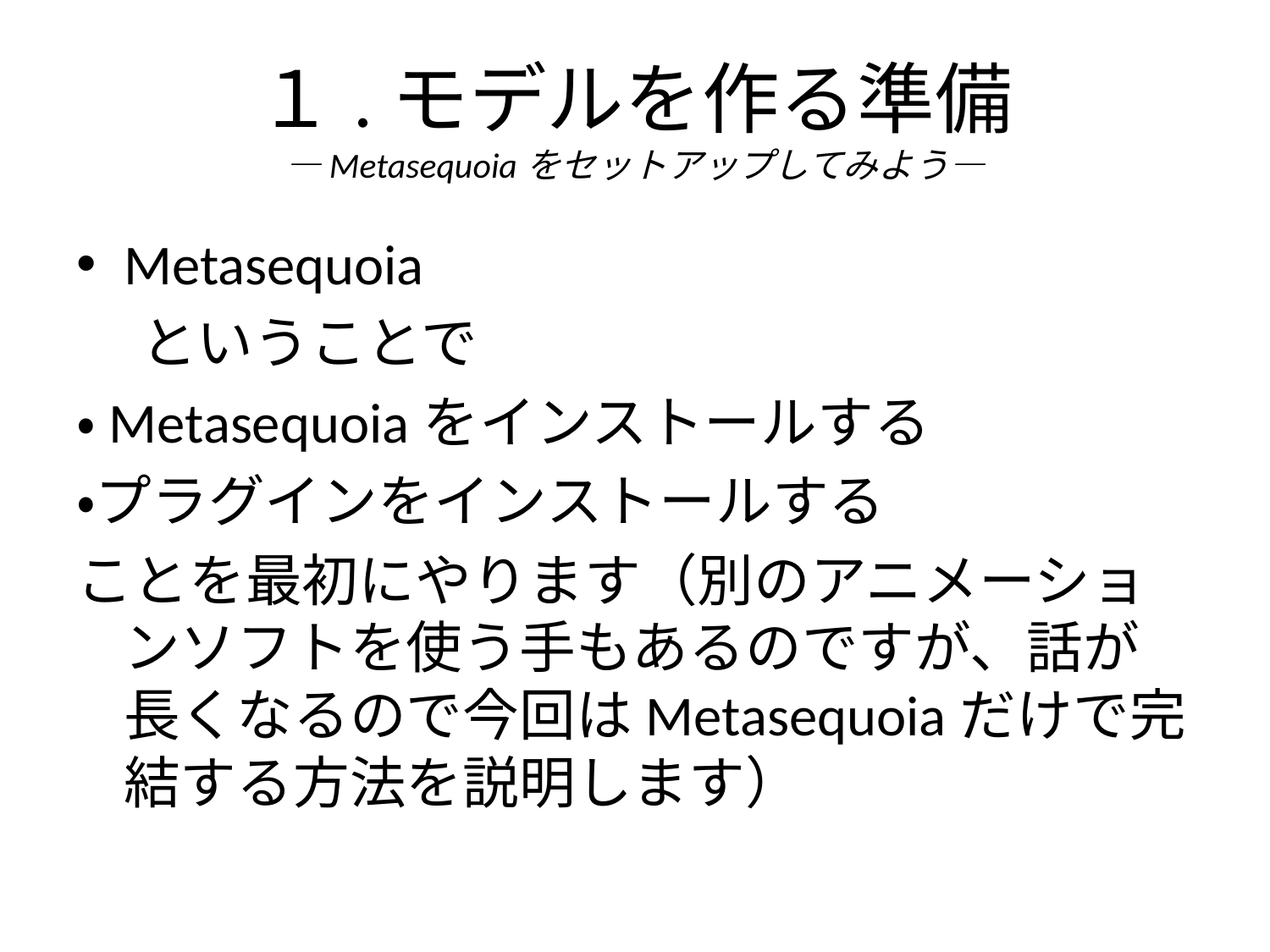

# １.モデルを作る準備 ―Metasequoiaをセットアップしてみよう―
Metasequoia
    ということで
・Metasequoiaをインストールする
・プラグインをインストールする
ことを最初にやります（別のアニメーションソフトを使う手もあるのですが、話が長くなるので今回はMetasequoiaだけで完結する方法を説明します）